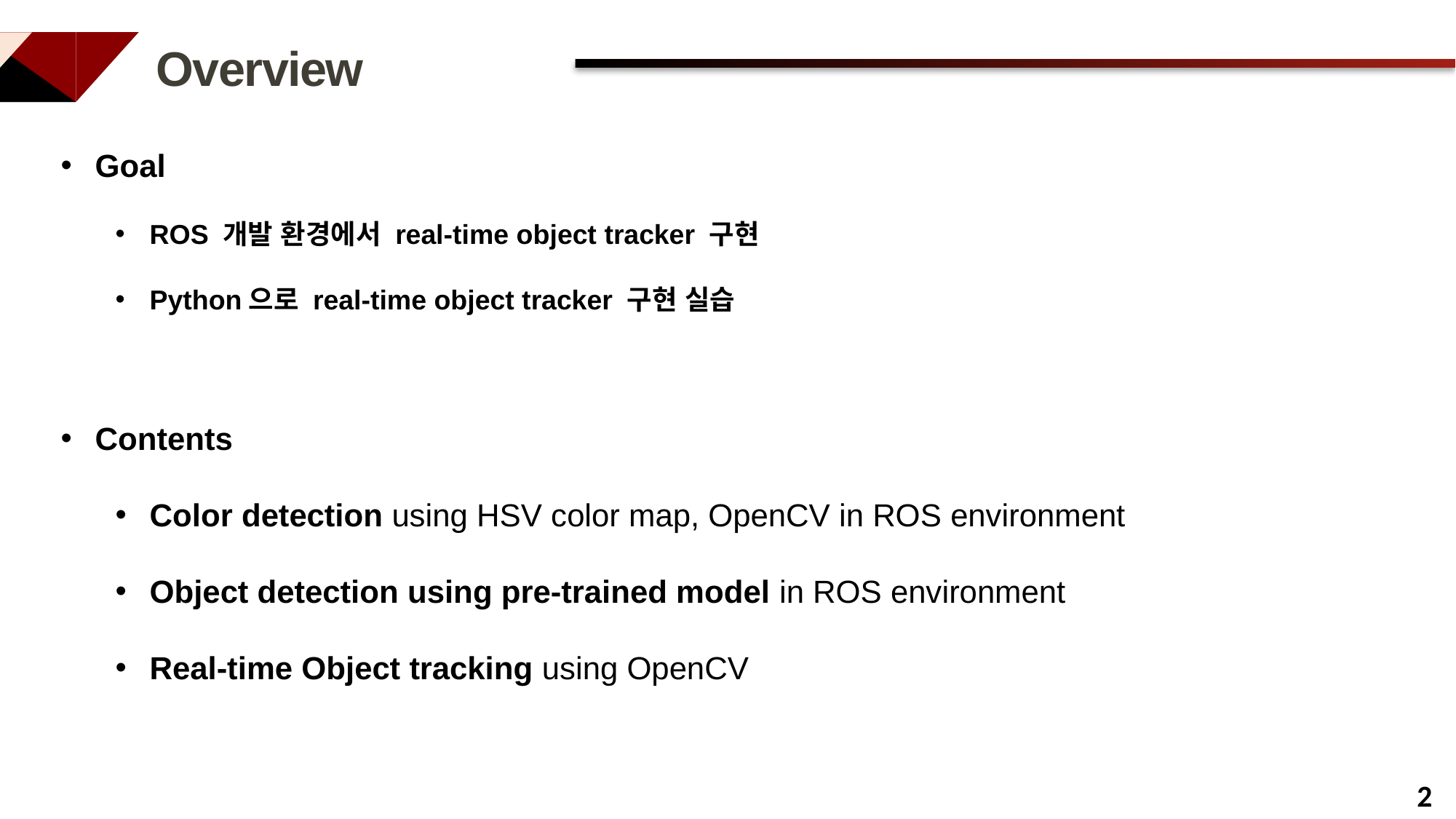

Overview

Goal
ROS 개발 환경에서 real-time object tracker 구현
Python으로 real-time object tracker 구현 실습

Contents
Color detection using HSV color map, OpenCV in ROS environment
Object detection using pre-trained model in ROS environment
Real-time Object tracking using OpenCV

2